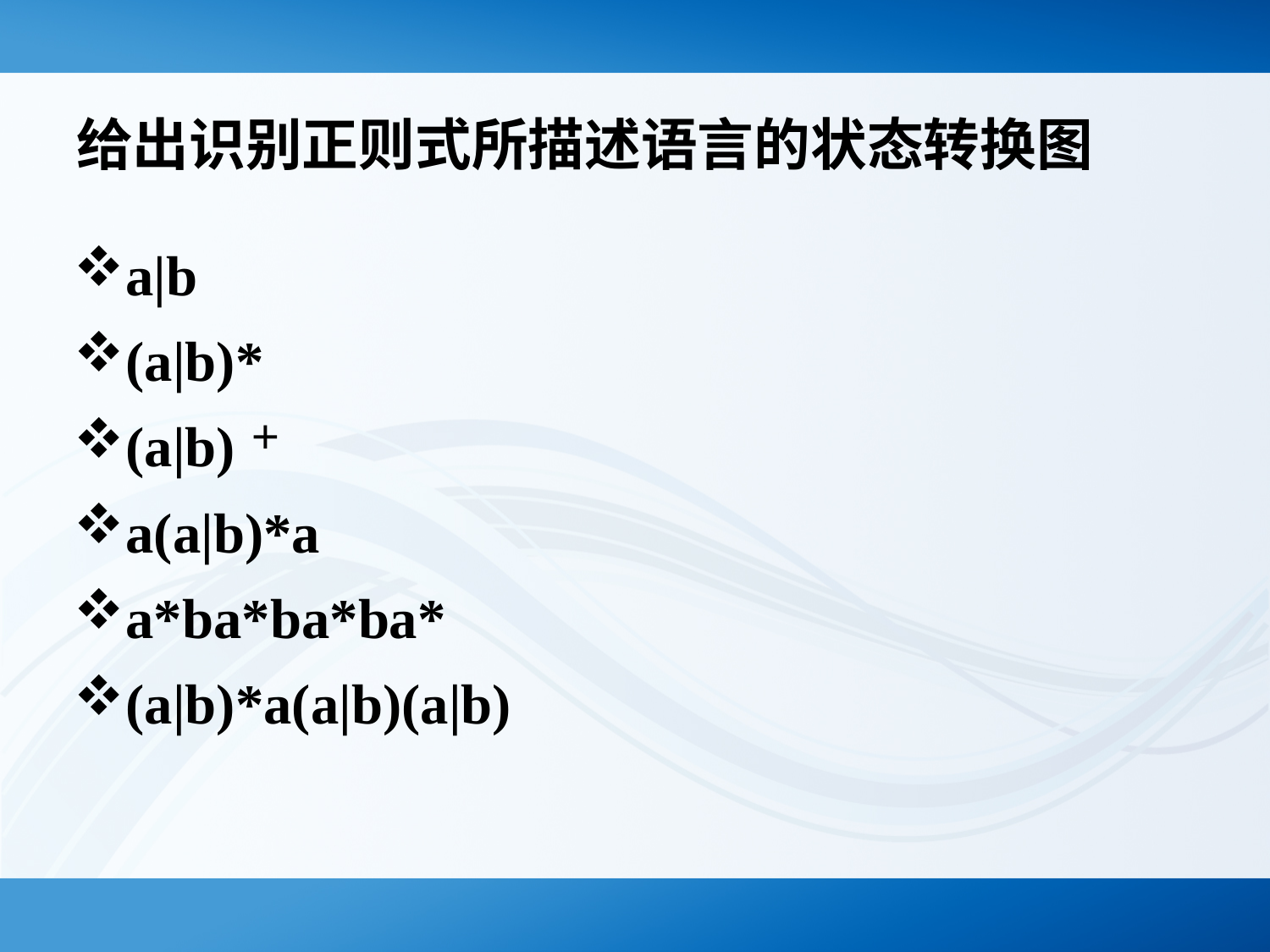

# 给出识别正则式所描述语言的状态转换图
a|b
(a|b)*
(a|b)＋
a(a|b)*a
a*ba*ba*ba*
(a|b)*a(a|b)(a|b)